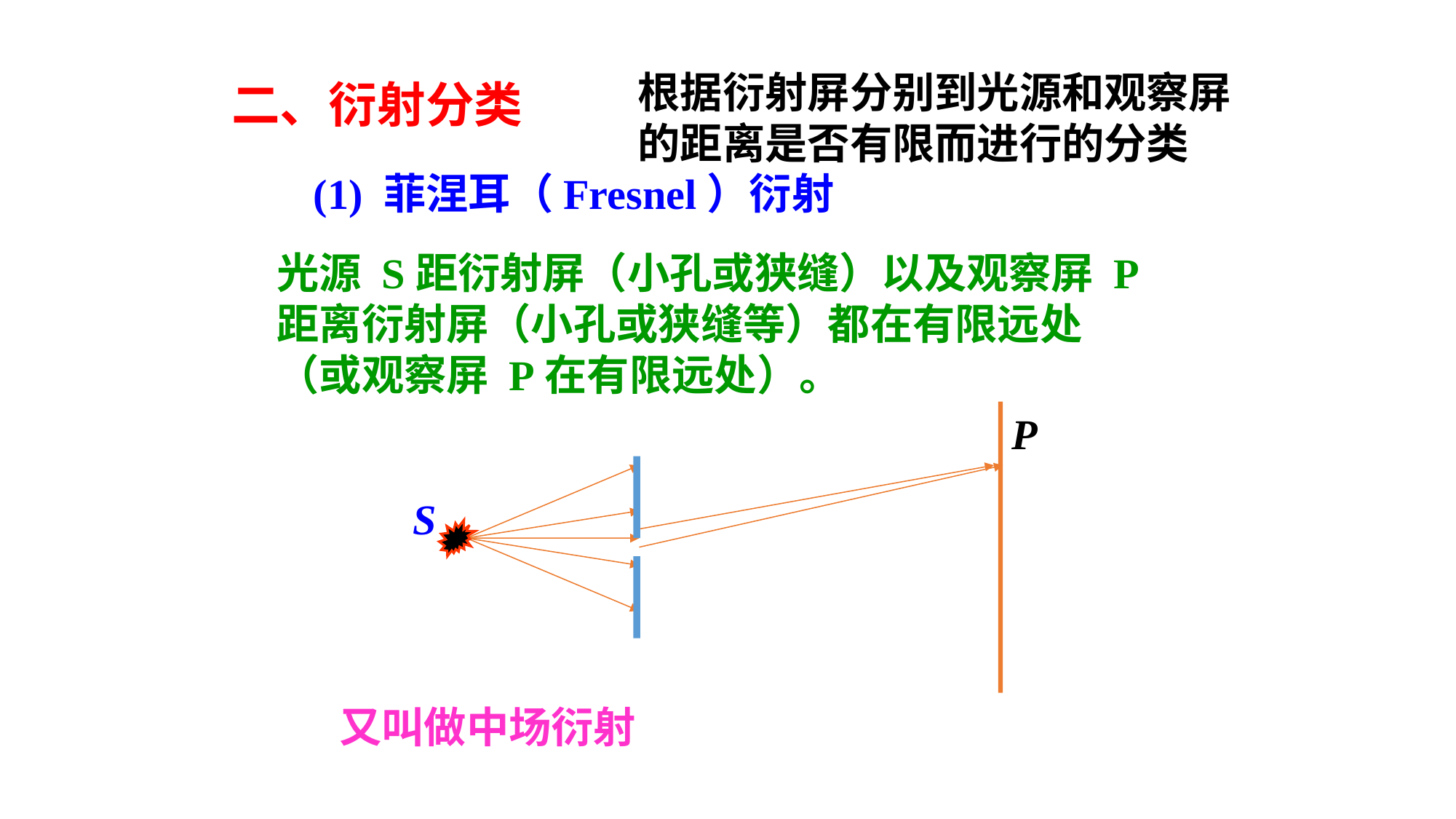

根据衍射屏分别到光源和观察屏的距离是否有限而进行的分类
二、衍射分类
(1) 菲涅耳（Fresnel）衍射
光源 S距衍射屏（小孔或狭缝）以及观察屏 P 距离衍射屏（小孔或狭缝等）都在有限远处（或观察屏 P在有限远处）。

P

S
又叫做中场衍射